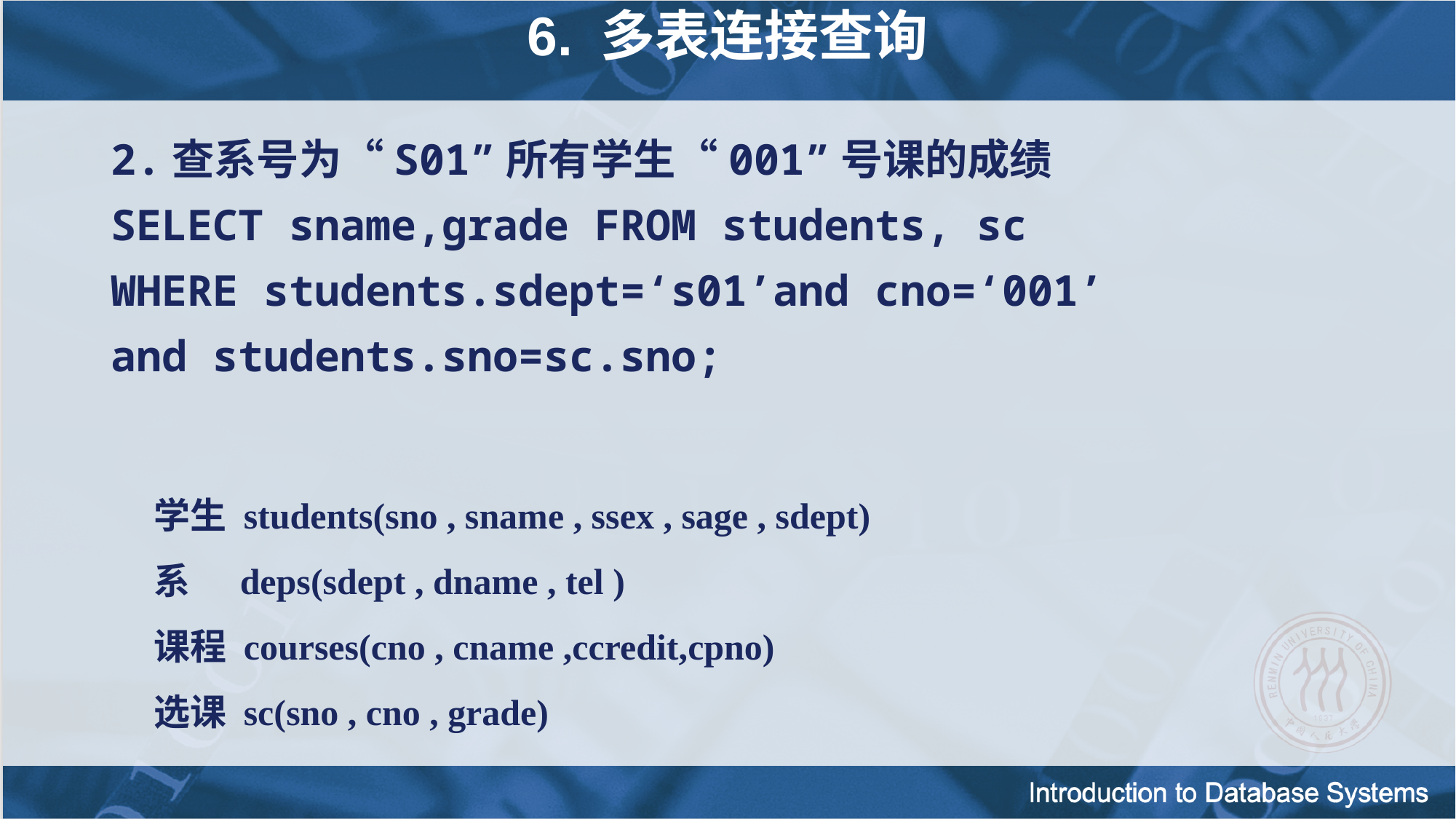

6. 多表连接查询
2.查系号为“S01”所有学生“001”号课的成绩
SELECT sname,grade FROM students, sc
WHERE students.sdept=‘s01’and cno=‘001’
and students.sno=sc.sno;

学生 students(sno , sname , ssex , sage , sdept)
系     deps(sdept , dname , tel )
课程 courses(cno , cname ,ccredit,cpno)
选课 sc(sno , cno , grade)